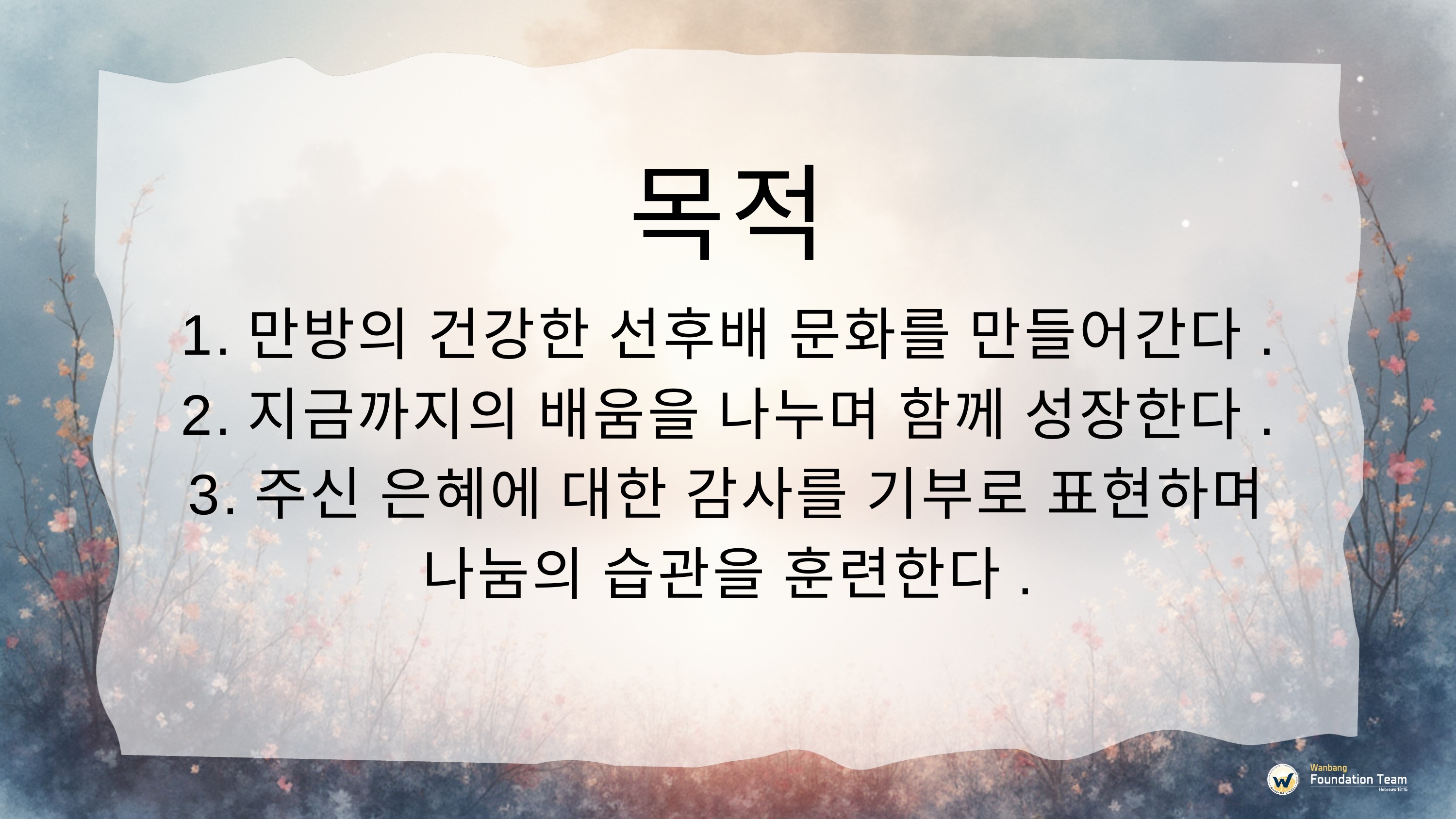

목적
1.만방의 건강한 선후배 문화를 만들어간다.
2.지금까지의 배움을 나누며 함께 성장한다.
3.주신 은혜에 대한 감사를 기부로 표현하며 나눔의 습관을 훈련한다.